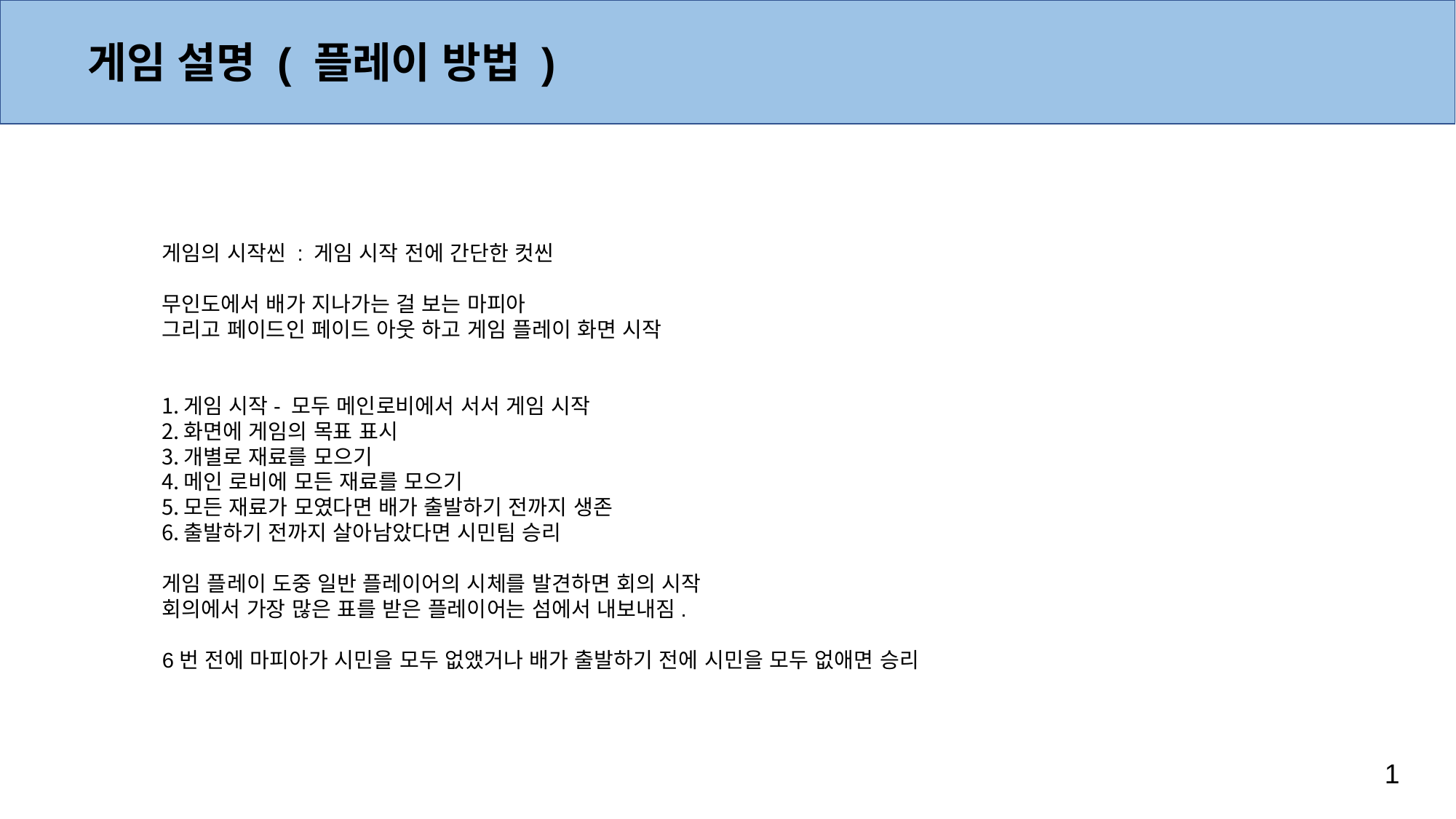

게임 설명 ( 플레이 방법 )
게임의 시작씬 : 게임 시작 전에 간단한 컷씬

무인도에서 배가 지나가는 걸 보는 마피아
그리고 페이드인 페이드 아웃 하고 게임 플레이 화면 시작

게임 시작- 모두 메인로비에서 서서 게임 시작
화면에 게임의 목표 표시
개별로 재료를 모으기
메인 로비에 모든 재료를 모으기
모든 재료가 모였다면 배가 출발하기 전까지 생존
출발하기 전까지 살아남았다면 시민팀 승리

게임 플레이 도중 일반 플레이어의 시체를 발견하면 회의 시작
회의에서 가장 많은 표를 받은 플레이어는 섬에서 내보내짐.

6번 전에 마피아가 시민을 모두 없앴거나 배가 출발하기 전에 시민을 모두 없애면 승리
1